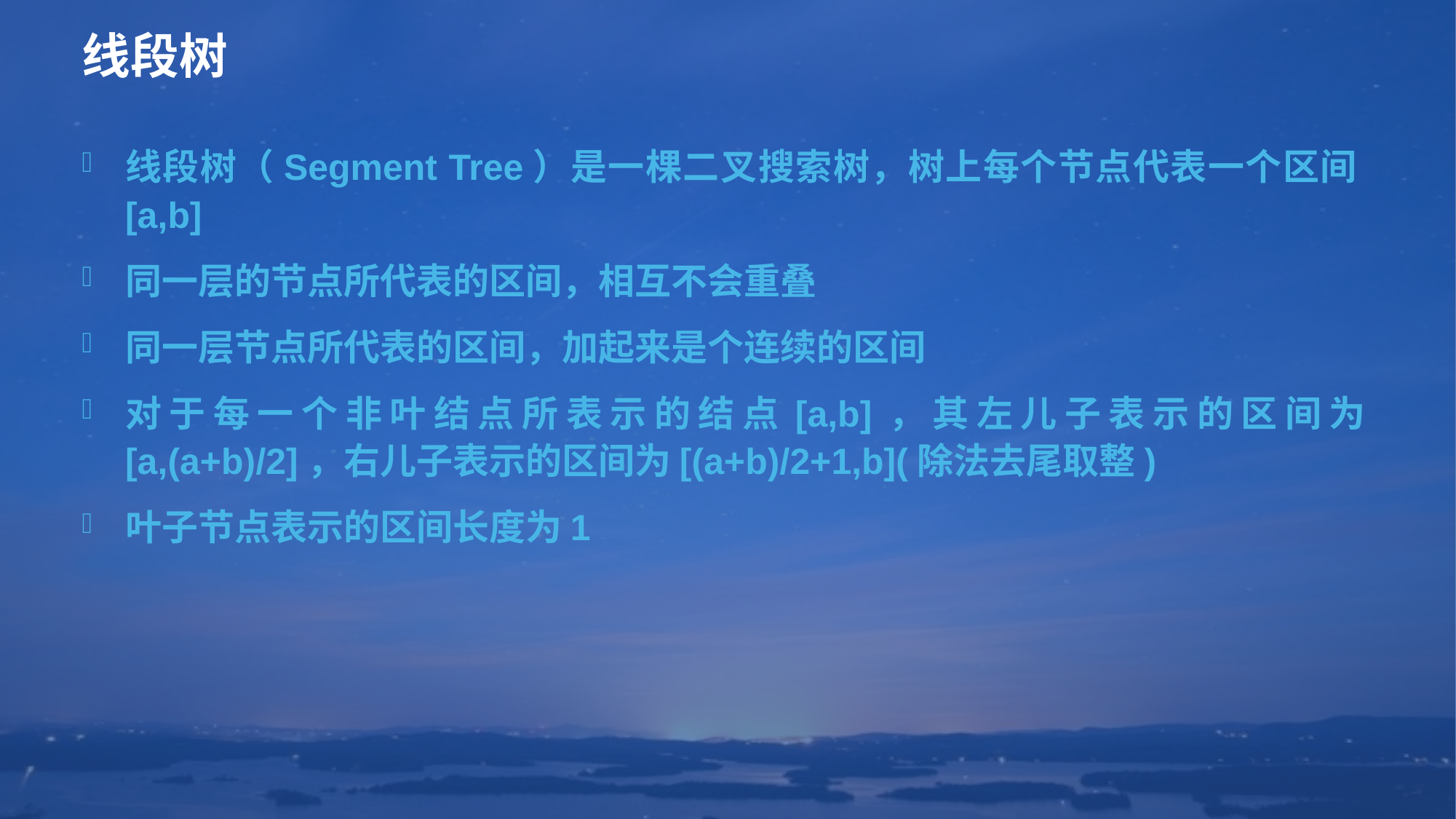

# 线段树
线段树（Segment Tree）是一棵二叉搜索树，树上每个节点代表一个区间[a,b]
同一层的节点所代表的区间，相互不会重叠
同一层节点所代表的区间，加起来是个连续的区间
对于每一个非叶结点所表示的结点[a,b]，其左儿子表示的区间为 [a,(a+b)/2]，右儿子表示的区间为[(a+b)/2+1,b](除法去尾取整)
叶子节点表示的区间长度为1